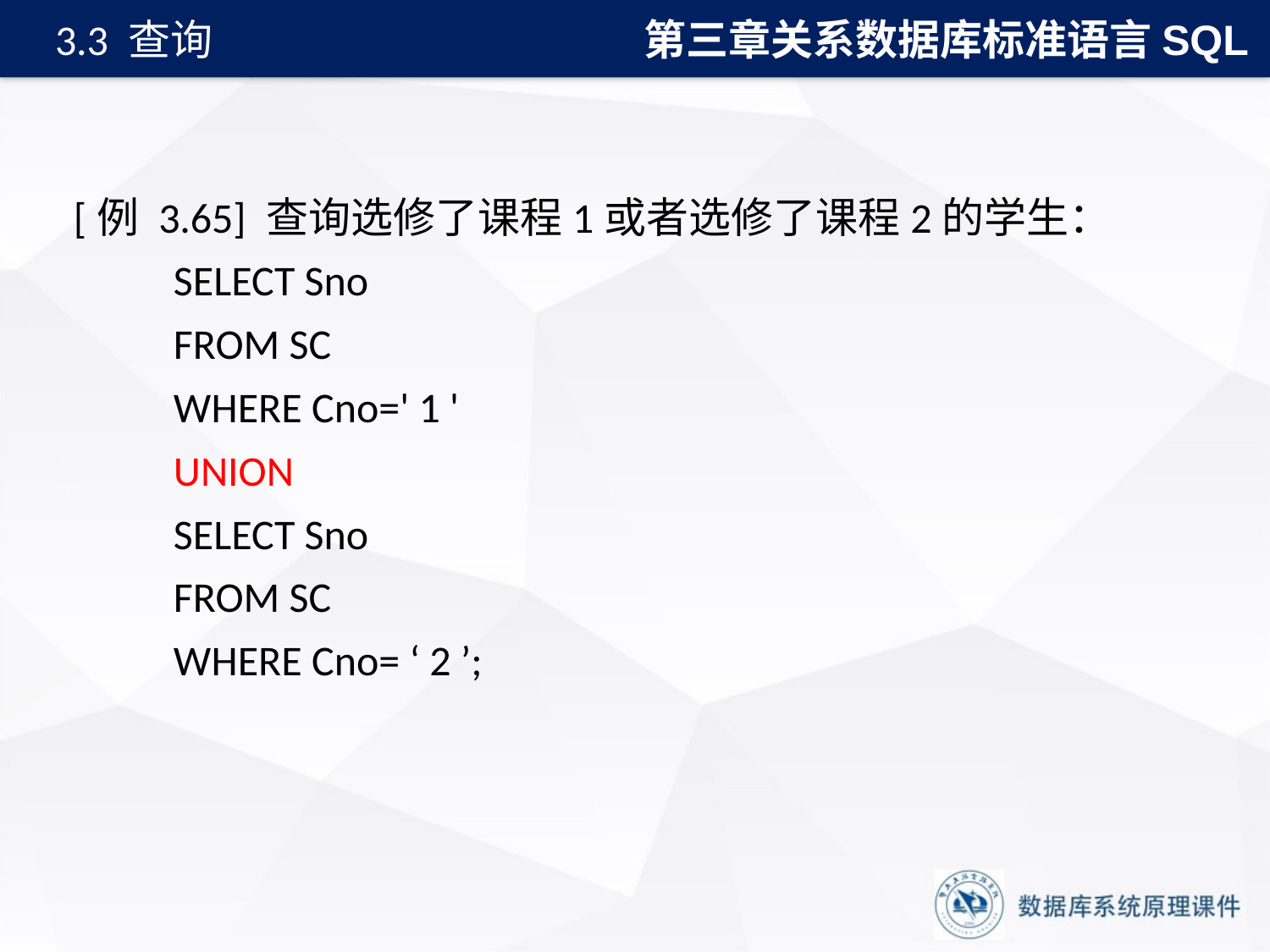

第三章关系数据库标准语言SQL
3.3 查询
[例 3.65] 查询选修了课程1或者选修了课程2的学生：
SELECT Sno
FROM SC
WHERE Cno=' 1 '
UNION
SELECT Sno
FROM SC
WHERE Cno= ‘ 2 ’;